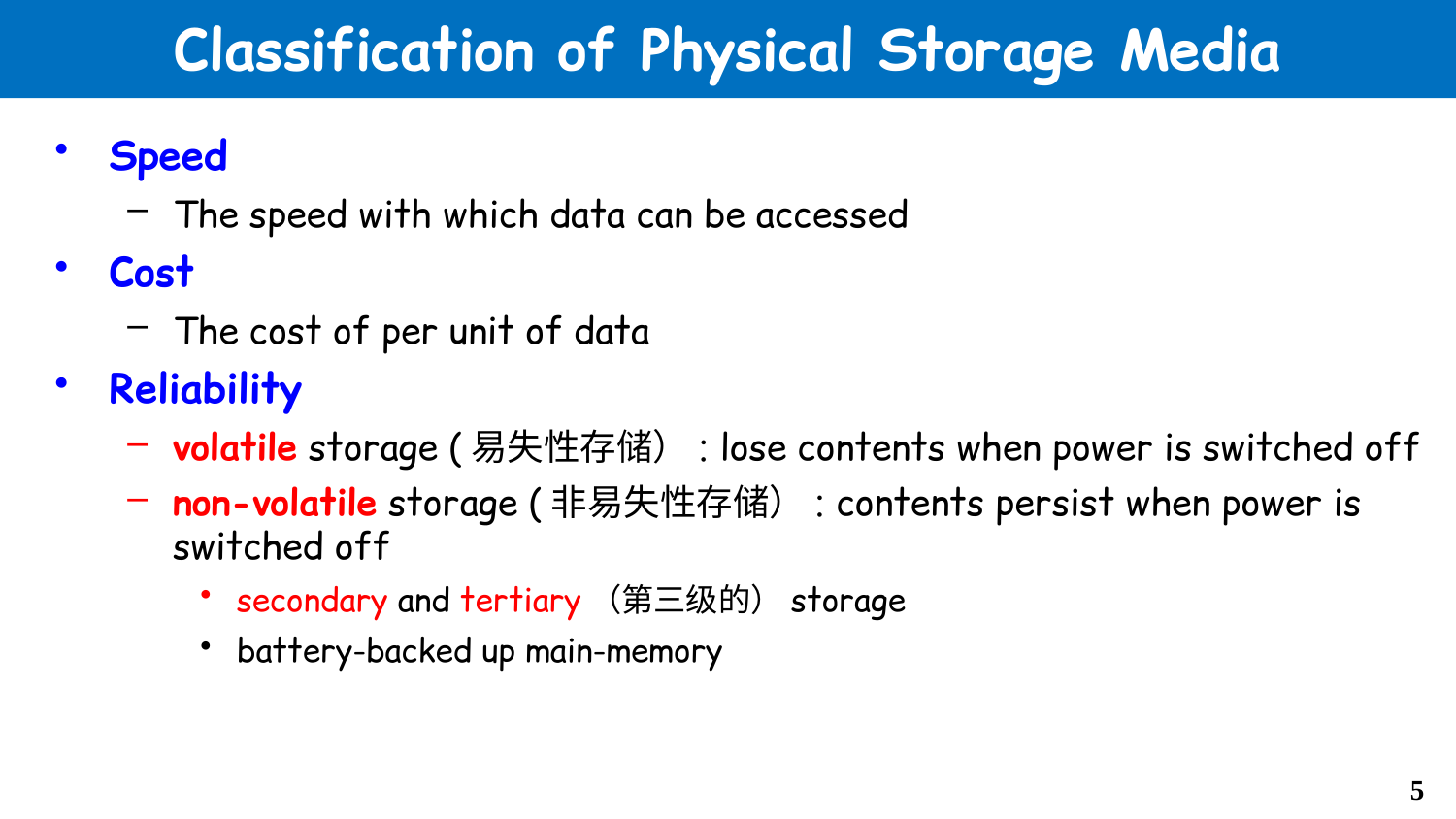

# Classification of Physical Storage Media
Speed
The speed with which data can be accessed
Cost
The cost of per unit of data
Reliability
volatile storage (易失性存储）: lose contents when power is switched off
non-volatile storage (非易失性存储）: contents persist when power is switched off
secondary and tertiary（第三级的）storage
battery-backed up main-memory